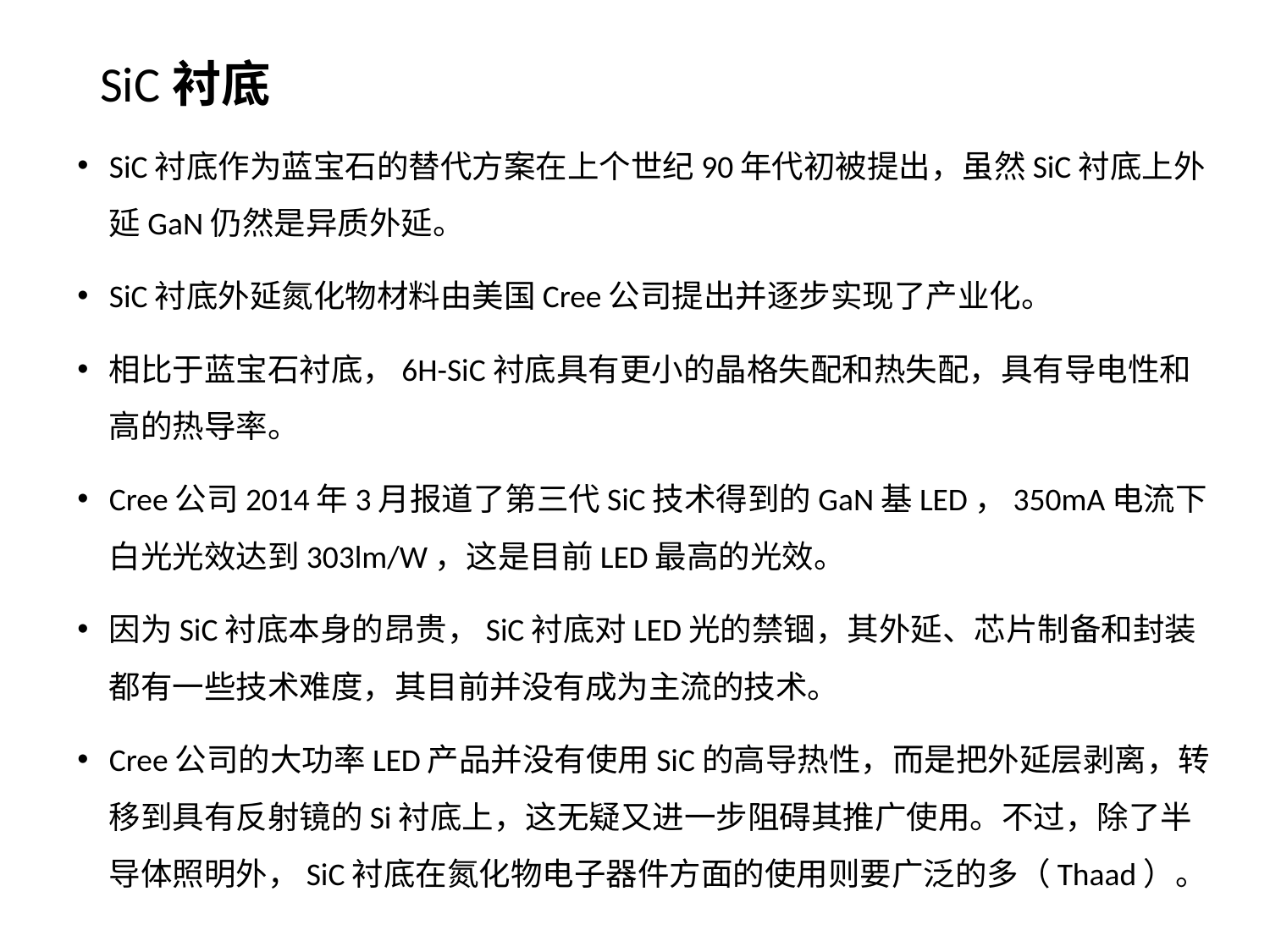

# SiC衬底
SiC衬底作为蓝宝石的替代方案在上个世纪90年代初被提出，虽然SiC衬底上外延GaN仍然是异质外延。
SiC衬底外延氮化物材料由美国Cree公司提出并逐步实现了产业化。
相比于蓝宝石衬底，6H-SiC衬底具有更小的晶格失配和热失配，具有导电性和高的热导率。
Cree公司2014年3月报道了第三代SiC技术得到的GaN基LED，350mA电流下白光光效达到303lm/W，这是目前LED最高的光效。
因为SiC衬底本身的昂贵，SiC衬底对LED光的禁锢，其外延、芯片制备和封装都有一些技术难度，其目前并没有成为主流的技术。
Cree公司的大功率LED产品并没有使用SiC的高导热性，而是把外延层剥离，转移到具有反射镜的Si衬底上，这无疑又进一步阻碍其推广使用。不过，除了半导体照明外，SiC衬底在氮化物电子器件方面的使用则要广泛的多（Thaad）。
23